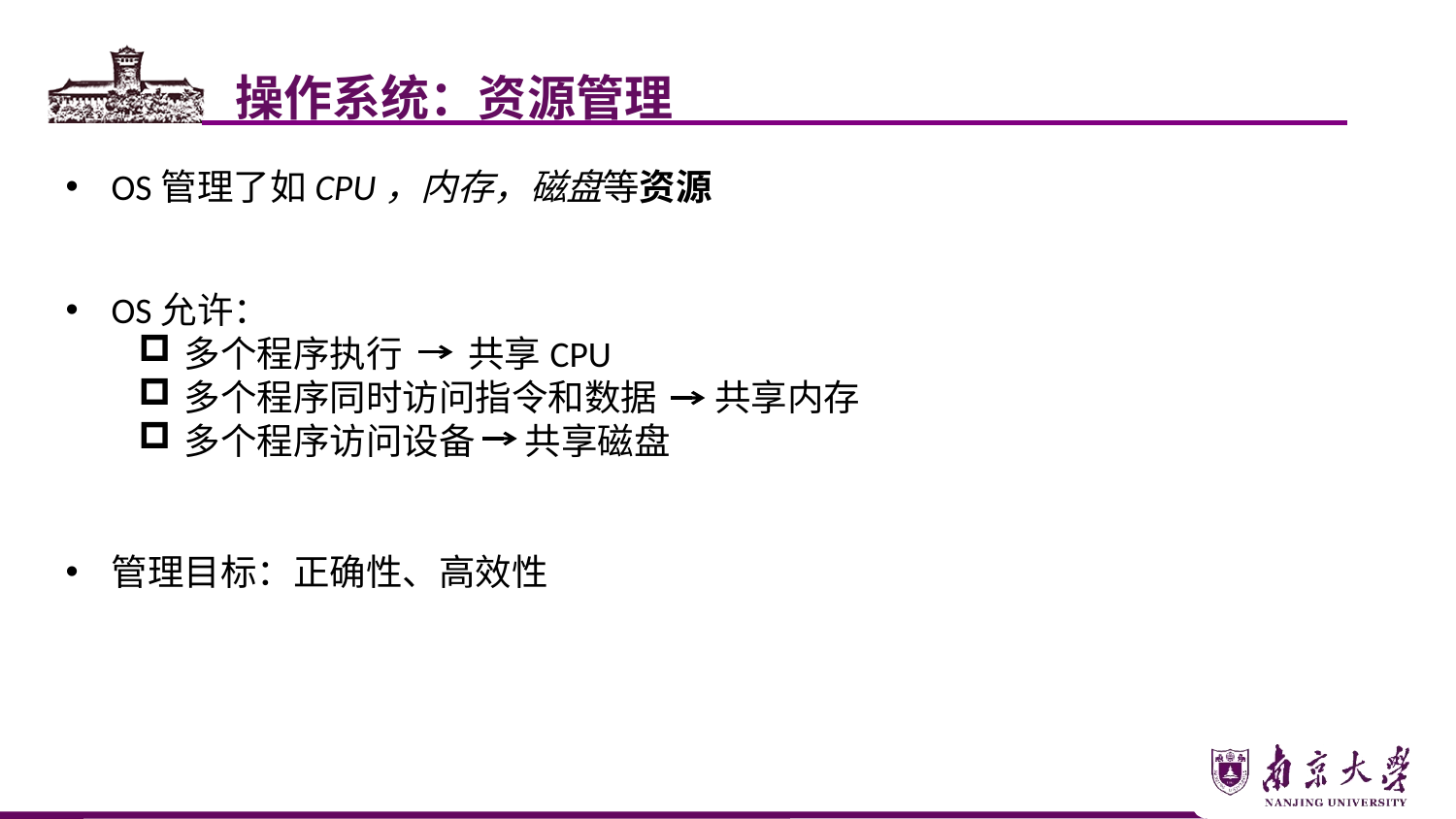

操作系统：资源管理
OS管理了如CPU，内存，磁盘等资源
OS允许：
多个程序执行        共享CPU
多个程序同时访问指令和数据       共享内存
多个程序访问设备      共享磁盘

管理目标：正确性、高效性